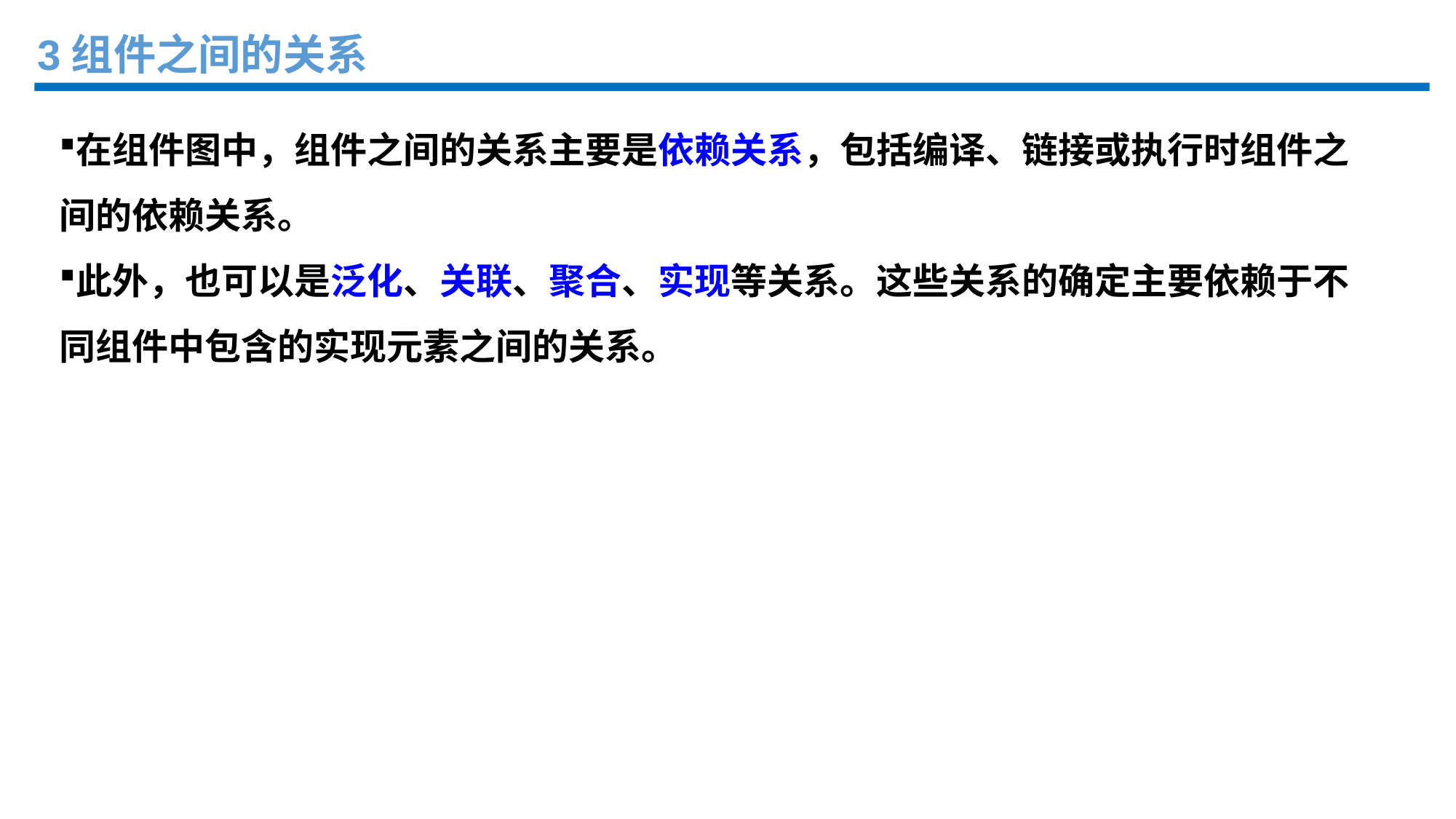

3组件之间的关系
在组件图中，组件之间的关系主要是依赖关系，包括编译、链接或执行时组件之间的依赖关系。
此外，也可以是泛化、关联、聚合、实现等关系。这些关系的确定主要依赖于不同组件中包含的实现元素之间的关系。